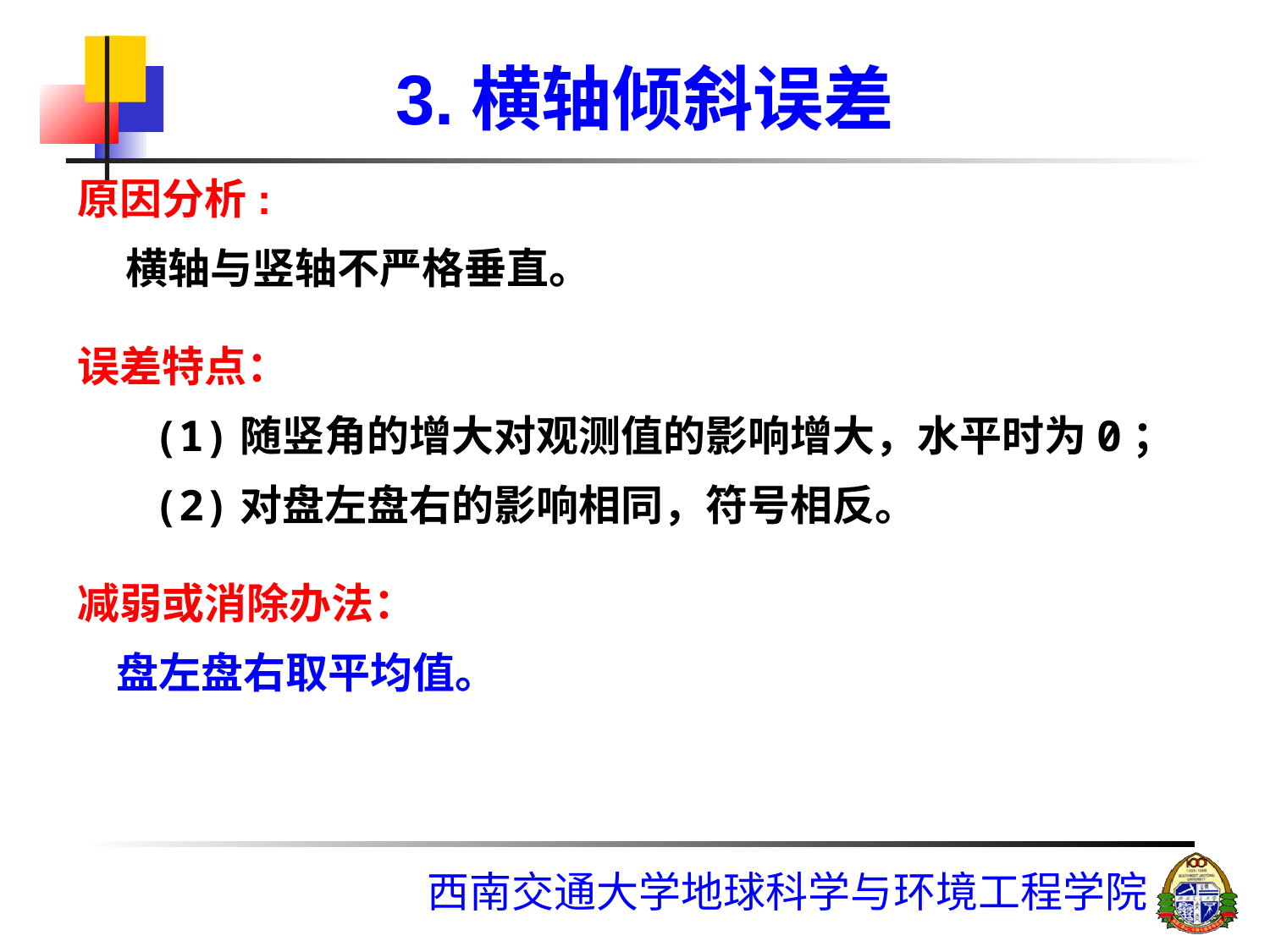

# 3.横轴倾斜误差
原因分析:
    横轴与竖轴不严格垂直。

误差特点：
   (1)随竖角的增大对观测值的影响增大，水平时为0；
   (2)对盘左盘右的影响相同，符号相反。

减弱或消除办法：
   盘左盘右取平均值。